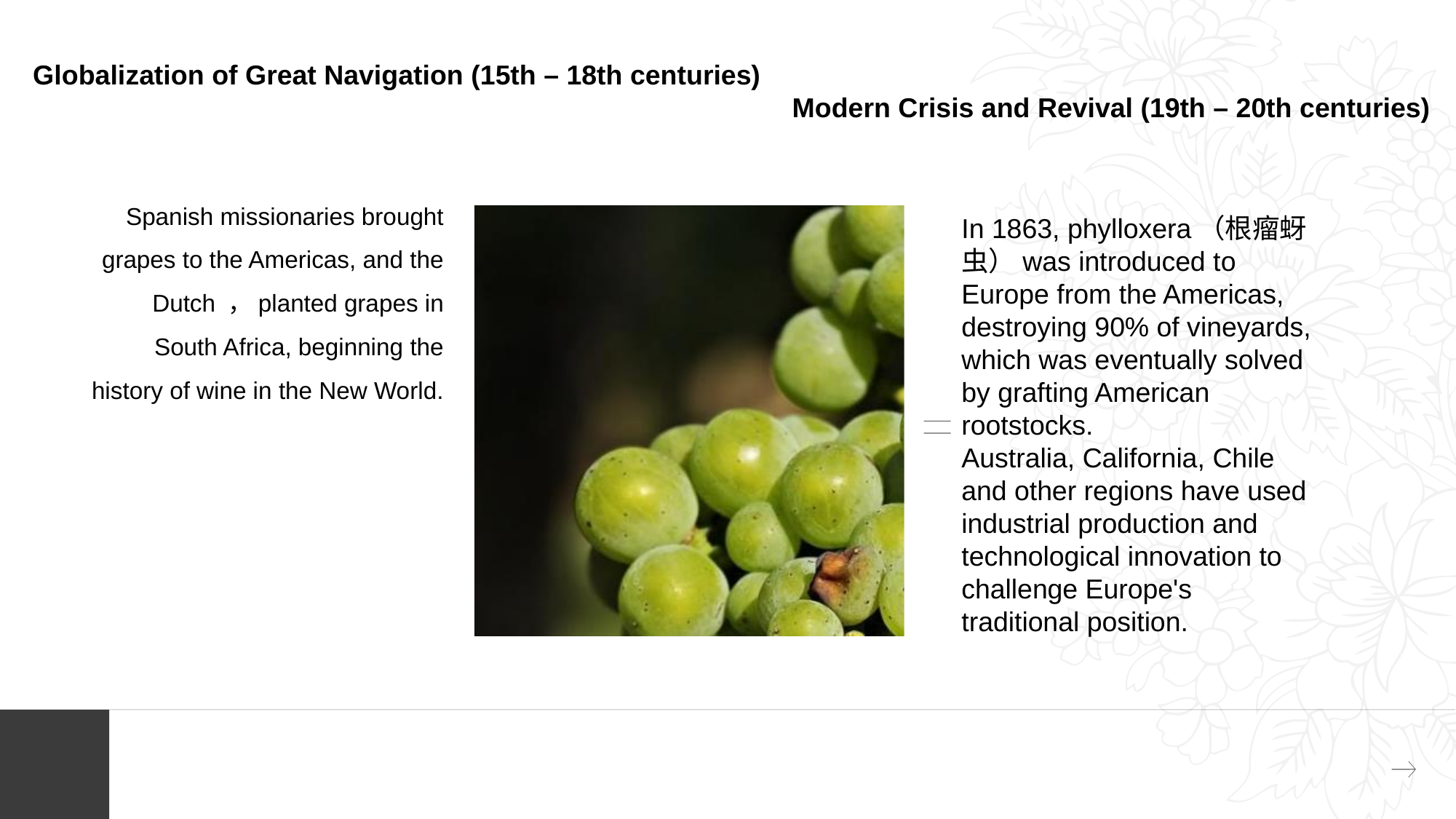

OfficePLUS POWERPOINT
Globalization of Great Navigation (15th – 18th centuries)
  Modern Crisis and Revival (19th – 20th centuries)

Spanish missionaries brought grapes to the Americas, and the Dutch ，planted grapes in South Africa, beginning the history of wine in the New World.

In 1863, phylloxera（根瘤蚜虫）was introduced to Europe from the Americas, destroying 90% of vineyards, which was eventually solved by grafting American rootstocks.
Australia, California, Chile and other regions have used industrial production and technological innovation to challenge Europe's traditional position.